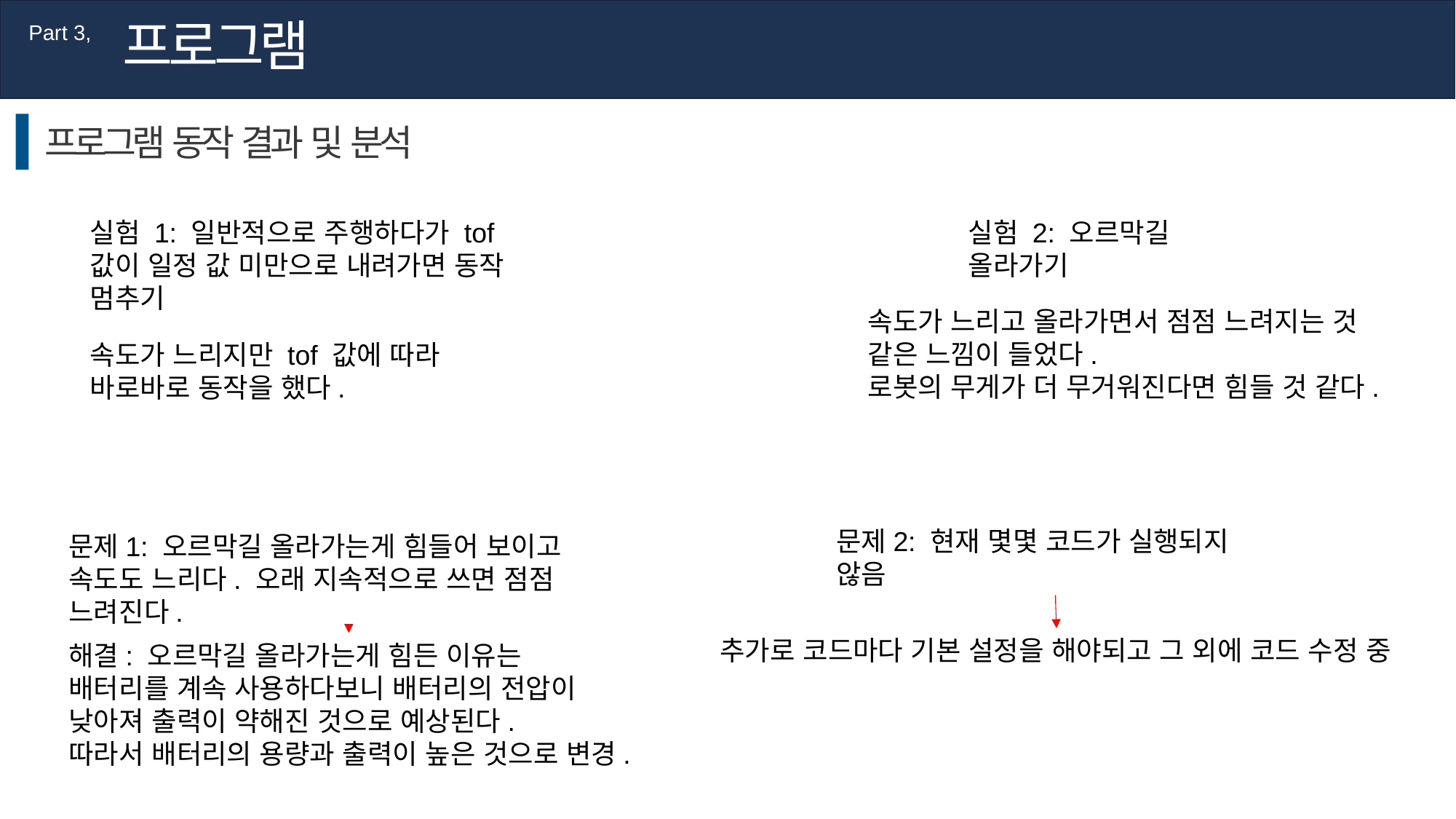

프로그램
Part 3,

프로그램  동작  결과  및  분석
실험 1: 일반적으로 주행하다가 tof 값이 일정 값 미만으로 내려가면 동작 멈추기
실험 2: 오르막길 올라가기
속도가 느리고 올라가면서 점점 느려지는 것 같은 느낌이 들었다.
로봇의 무게가 더 무거워진다면 힘들 것 같다.
속도가 느리지만 tof 값에 따라 바로바로 동작을 했다.
문제2: 현재 몇몇 코드가 실행되지 않음
문제1: 오르막길 올라가는게 힘들어 보이고 속도도 느리다. 오래 지속적으로 쓰면 점점 느려진다.
추가로 코드마다 기본 설정을 해야되고 그 외에 코드 수정 중
해결: 오르막길 올라가는게 힘든 이유는 배터리를 계속 사용하다보니 배터리의 전압이 낮아져 출력이 약해진 것으로 예상된다.
따라서 배터리의 용량과 출력이 높은 것으로 변경.